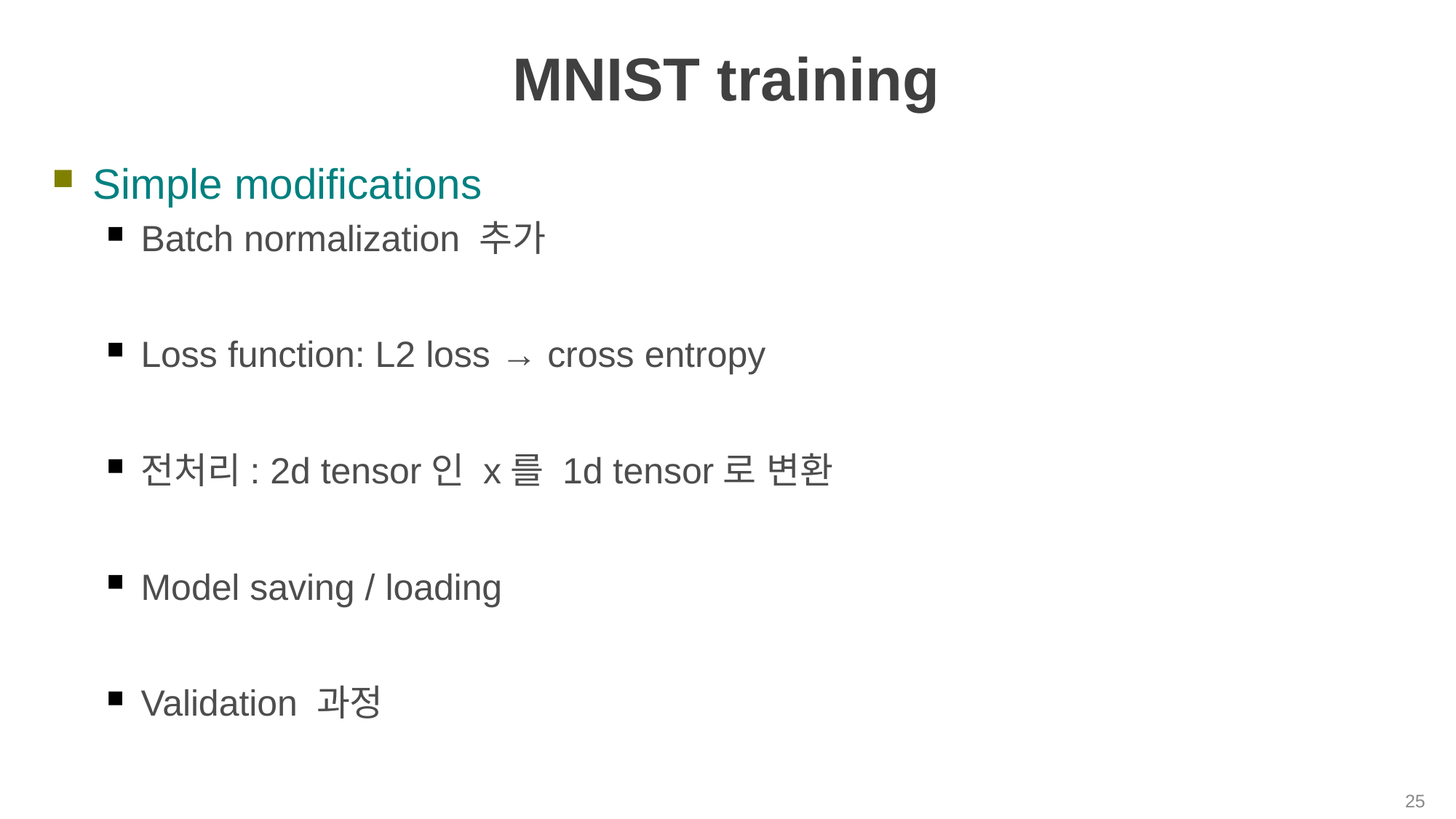

# MNIST training
Simple modifications
Batch normalization 추가

Loss function: L2 loss → cross entropy

전처리: 2d tensor인 x를 1d tensor로 변환

Model saving / loading

Validation 과정
25